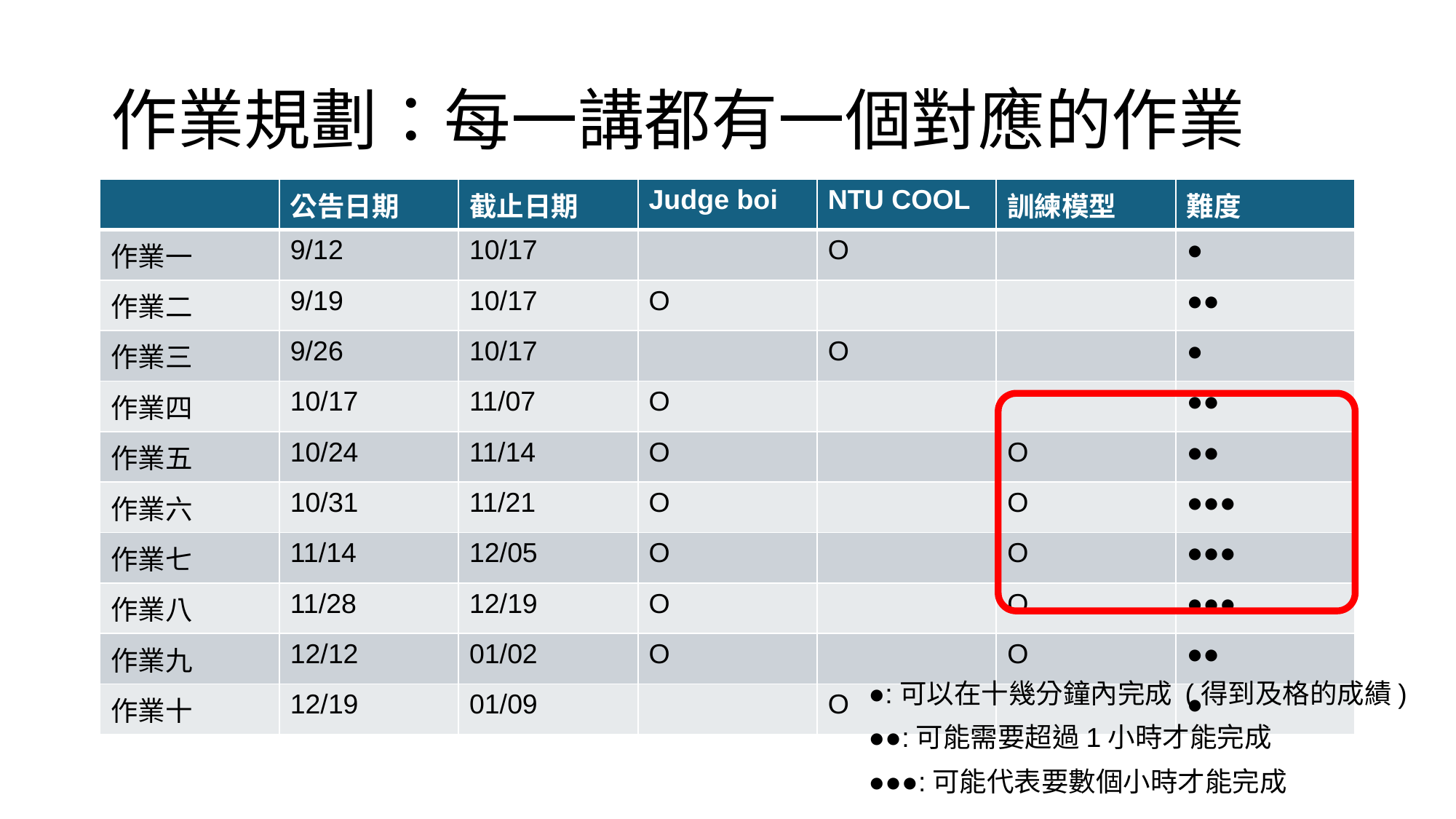

# 作業規劃：每一講都有一個對應的作業
|  | 公告日期 | 截止日期 | Judge boi | NTU COOL | 訓練模型 | 難度 |
| --- | --- | --- | --- | --- | --- | --- |
| 作業一 | 9/12 | 10/17 |  | O |  | ● |
| 作業二 | 9/19 | 10/17 | O |  |  | ●● |
| 作業三 | 9/26 | 10/17 |  | O |  | ● |
| 作業四 | 10/17 | 11/07 | O |  |  | ●● |
| 作業五 | 10/24 | 11/14 | O |  | O | ●● |
| 作業六 | 10/31 | 11/21 | O |  | O | ●●● |
| 作業七 | 11/14 | 12/05 | O |  | O | ●●● |
| 作業八 | 11/28 | 12/19 | O |  | O | ●●● |
| 作業九 | 12/12 | 01/02 | O |  | O | ●● |
| 作業十 | 12/19 | 01/09 |  | O |  | ● |

●:可以在十幾分鐘內完成 (得到及格的成績)
●●:可能需要超過1小時才能完成
●●●:可能代表要數個小時才能完成